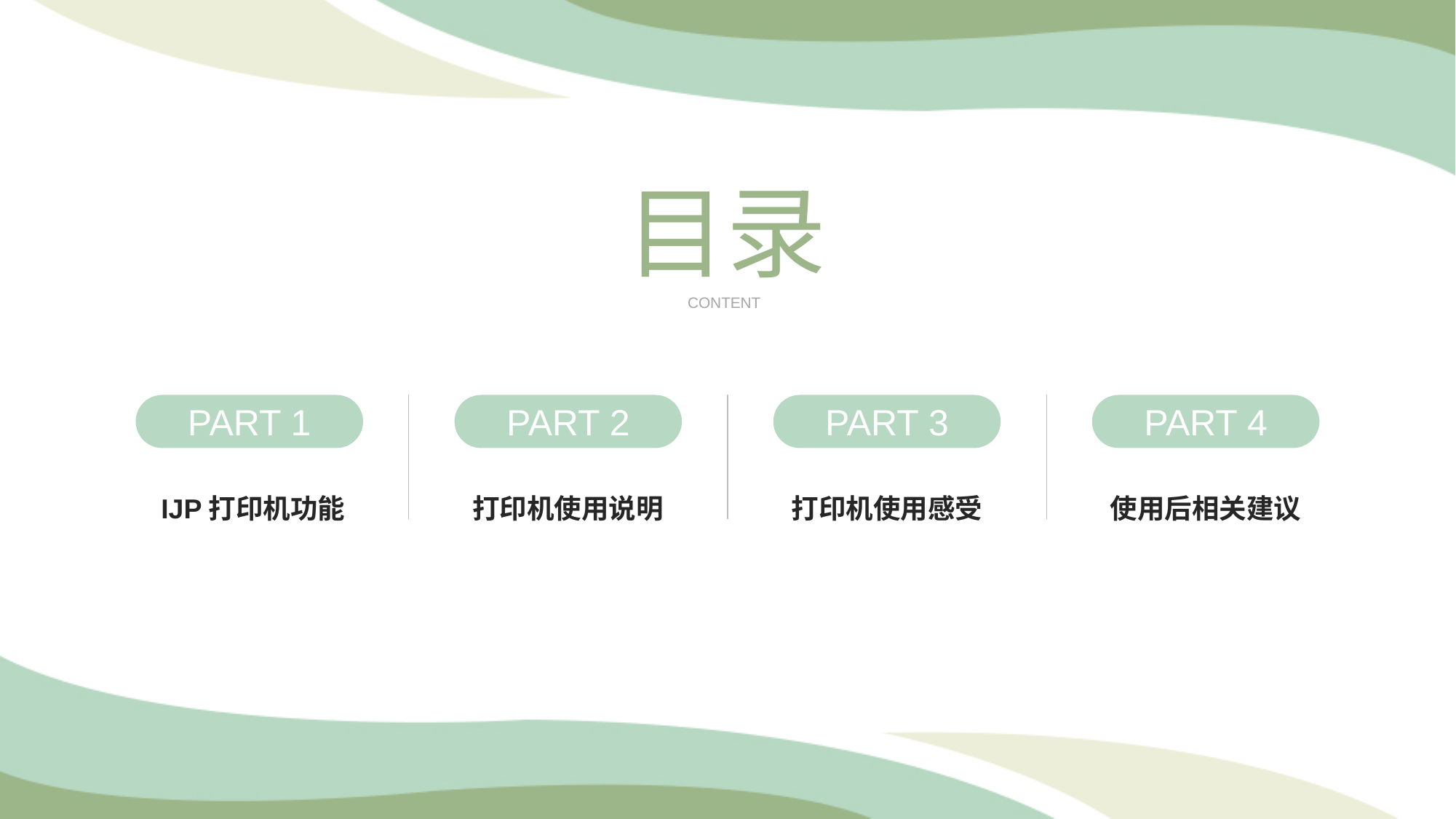

行业PPT模板http://www.1ppt.com/hangye/
目录
CONTENT
PART 1
PART 2
PART 3
PART 4
IJP打印机功能
打印机使用说明
打印机使用感受
使用后相关建议